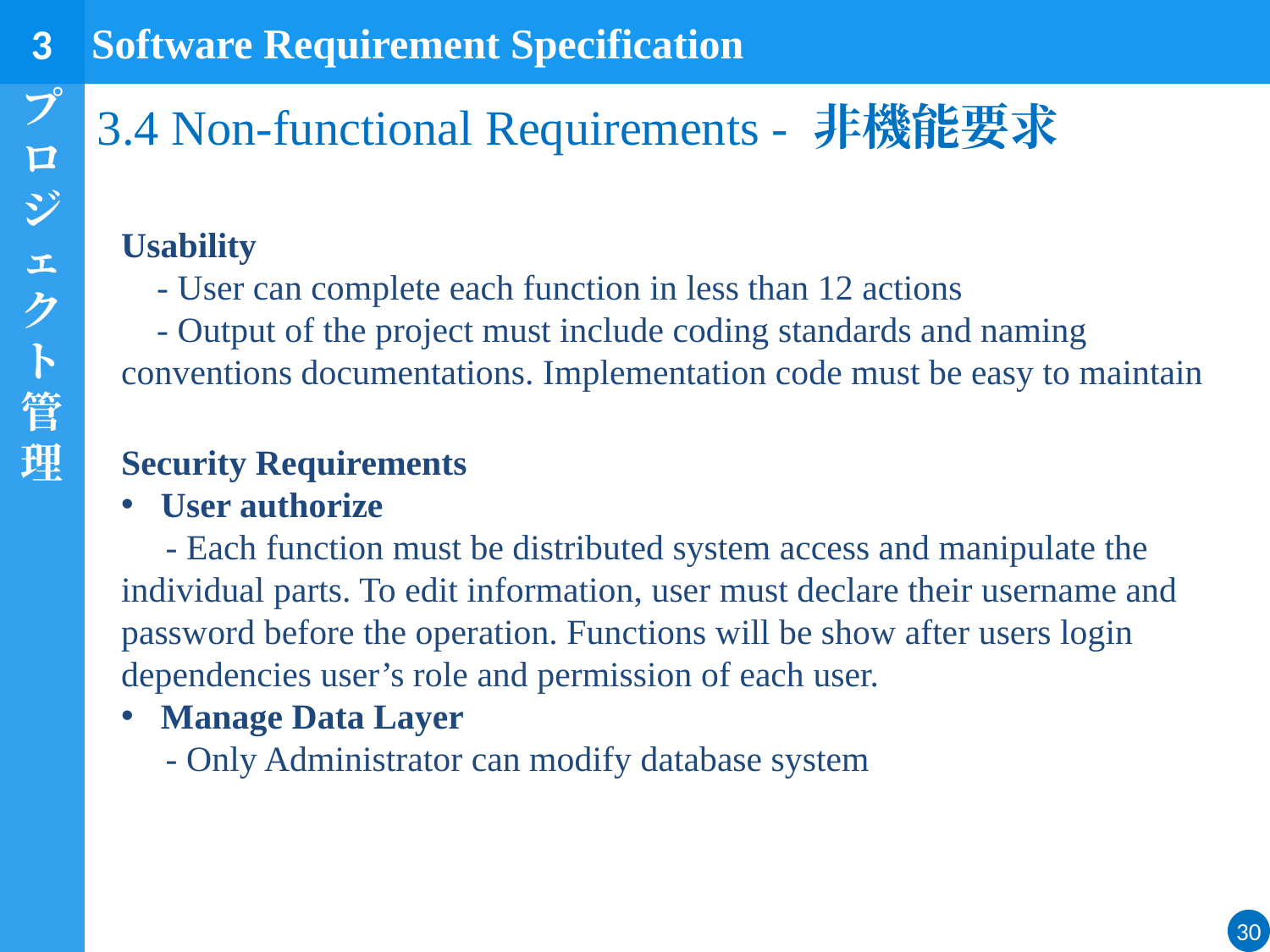

Software Requirement Specification
3
プロジェクト管理
# 3.4 Non-functional Requirements - 非機能要求
Usability
    - User can complete each function in less than 12 actions
    - Output of the project must include coding standards and naming conventions documentations. Implementation code must be easy to maintain
Security Requirements
User authorize
     - Each function must be distributed system access and manipulate the individual parts. To edit information, user must declare their username and password before the operation. Functions will be show after users login dependencies user’s role and permission of each user.
Manage Data Layer
     - Only Administrator can modify database system
30